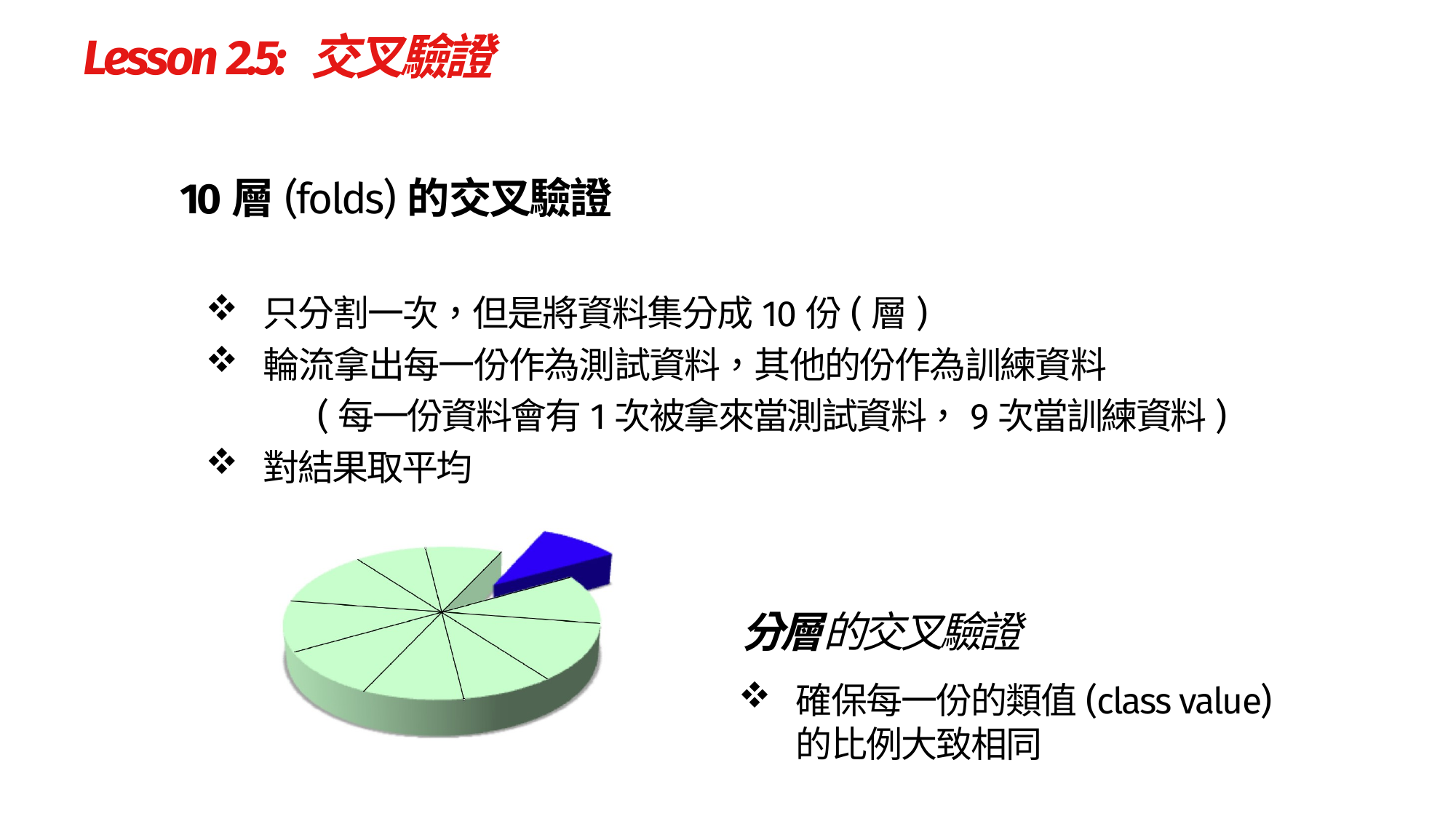

# Lesson 2.5: 交叉驗證
10層(folds)的交叉驗證

只分割一次，但是將資料集分成10份(層)
輪流拿出每一份作為測試資料，其他的份作為訓練資料
	(每一份資料會有1次被拿來當測試資料，9次當訓練資料)
對結果取平均

分層的交叉驗證
確保每一份的類值(class value)的比例大致相同